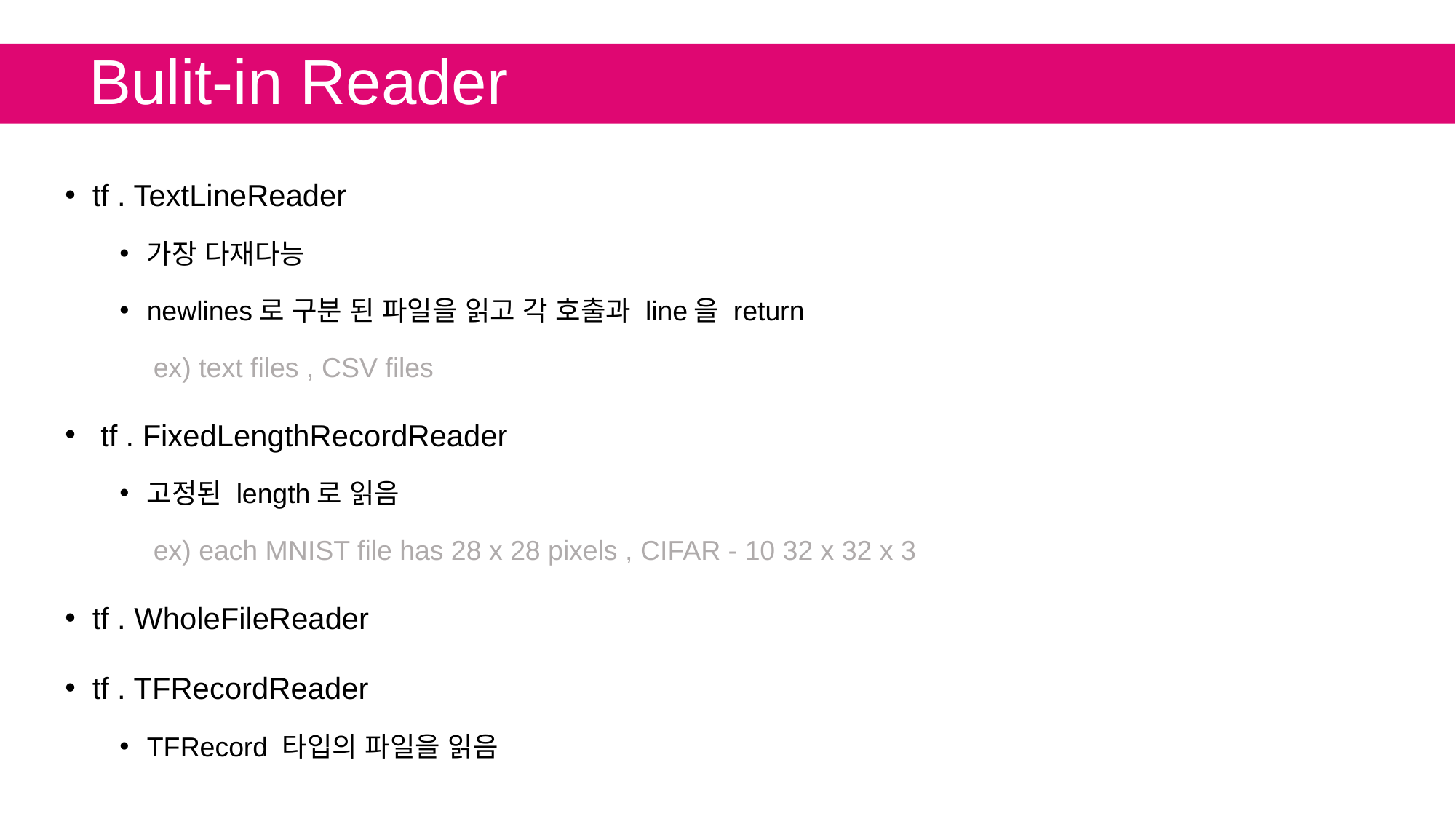

# Bulit-in Reader
tf . TextLineReader
가장 다재다능
newlines로 구분 된 파일을 읽고 각 호출과 line을 return
　ex) text files , CSV files
 tf . FixedLengthRecordReader
고정된 length로 읽음
　ex) each MNIST file has 28 x 28 pixels , CIFAR - 10 32 x 32 x 3
tf . WholeFileReader
tf . TFRecordReader
TFRecord 타입의 파일을 읽음